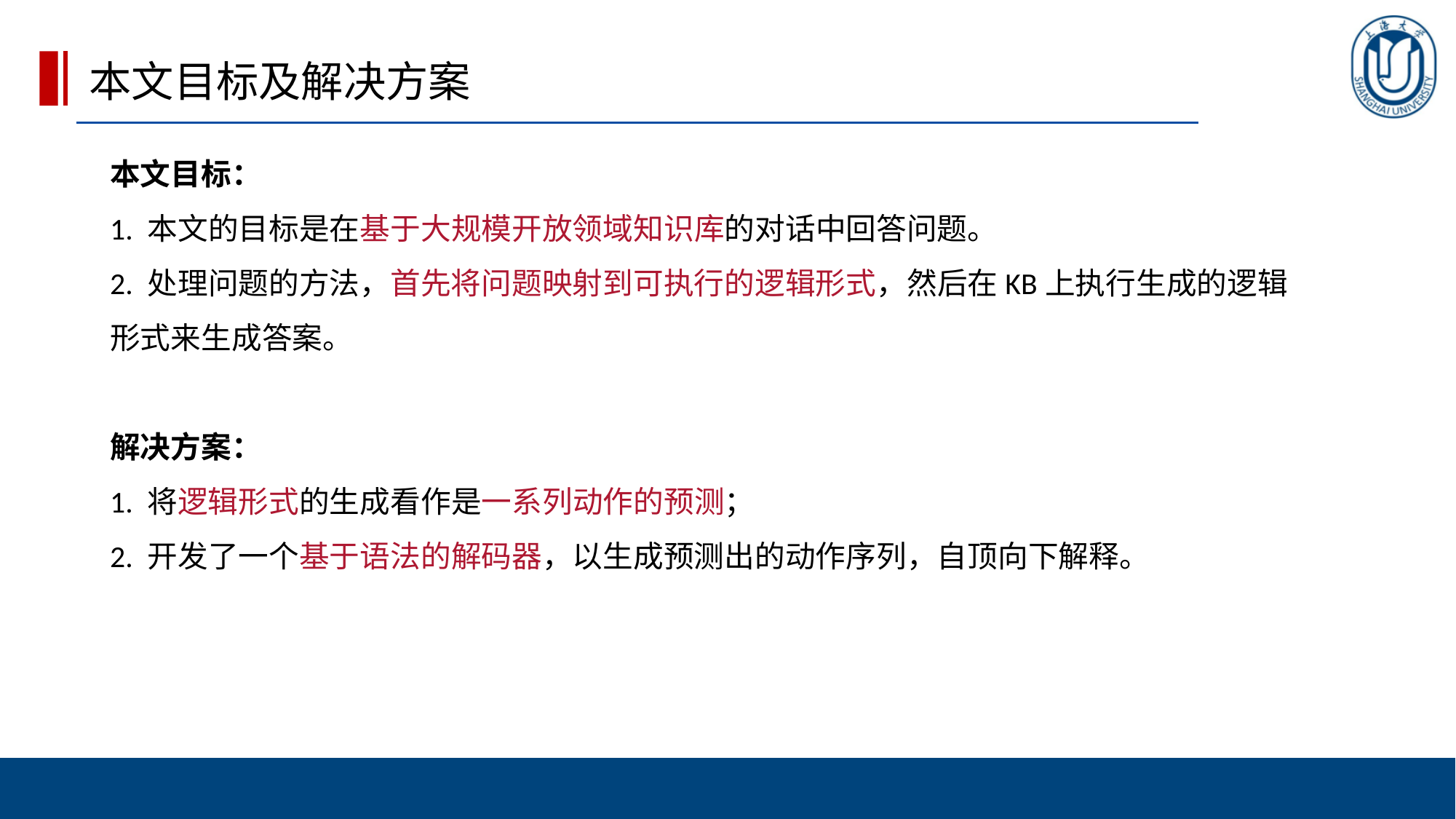

本文目标及解决方案
本文目标：
1. 本文的目标是在基于大规模开放领域知识库的对话中回答问题。
2. 处理问题的方法，首先将问题映射到可执行的逻辑形式，然后在KB上执行生成的逻辑形式来生成答案。

解决方案：
1. 将逻辑形式的生成看作是一系列动作的预测；
2. 开发了一个基于语法的解码器，以生成预测出的动作序列，自顶向下解释。